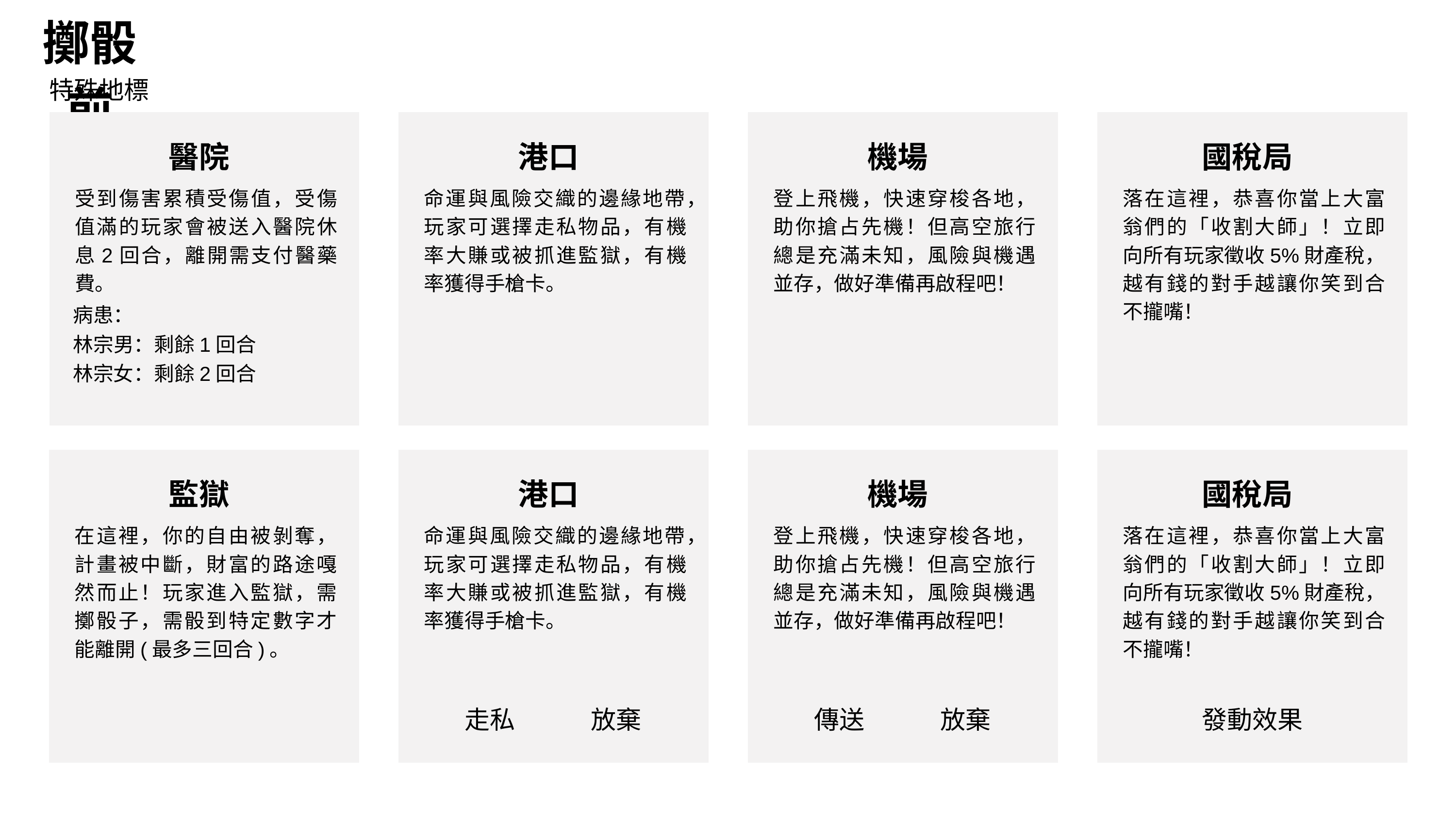

擲骰前
特殊地標

醫院
港口
機場
國稅局
受到傷害累積受傷值，受傷值滿的玩家會被送入醫院休息2回合，離開需支付醫藥費。
命運與風險交織的邊緣地帶，玩家可選擇走私物品，有機率大賺或被抓進監獄，有機率獲得手槍卡。

登上飛機，快速穿梭各地，助你搶占先機！但高空旅行總是充滿未知，風險與機遇並存，做好準備再啟程吧！
落在這裡，恭喜你當上大富翁們的「收割大師」！立即向所有玩家徵收5%財產稅，越有錢的對手越讓你笑到合不攏嘴！

病患：
林宗男：剩餘1回合
林宗女：剩餘2回合

監獄
港口
機場
國稅局
在這裡，你的自由被剝奪，計畫被中斷，財富的路途嘎然而止！玩家進入監獄，需擲骰子，需骰到特定數字才能離開(最多三回合)。​

命運與風險交織的邊緣地帶，玩家可選擇走私物品，有機率大賺或被抓進監獄，有機率獲得手槍卡。

登上飛機，快速穿梭各地，助你搶占先機！但高空旅行總是充滿未知，風險與機遇並存，做好準備再啟程吧！
落在這裡，恭喜你當上大富翁們的「收割大師」！立即向所有玩家徵收5%財產稅，越有錢的對手越讓你笑到合不攏嘴！
走私
放棄
傳送
放棄
發動效果